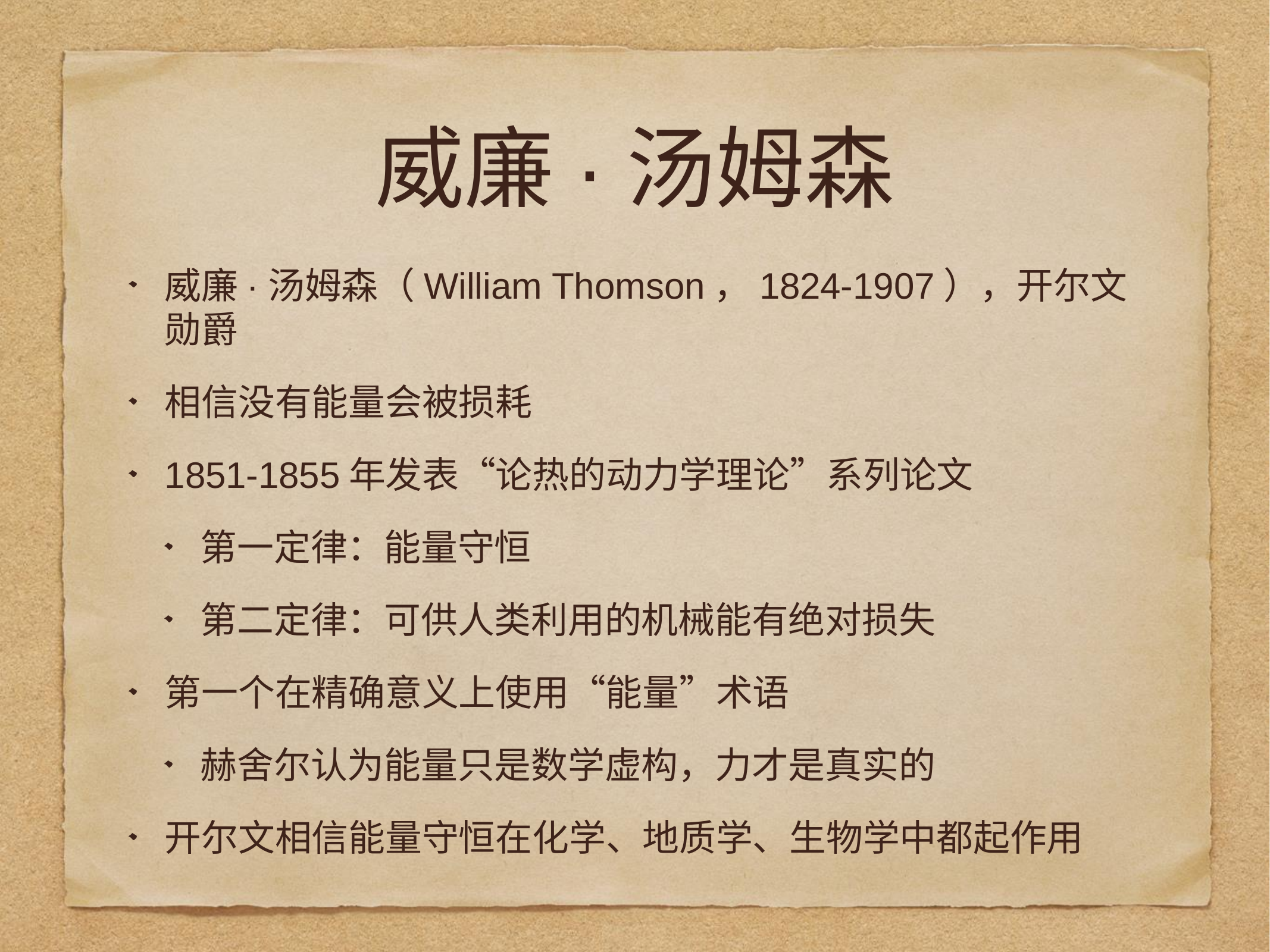

# 威廉·汤姆森
威廉·汤姆森（William Thomson，1824-1907），开尔文勋爵
相信没有能量会被损耗
1851-1855年发表“论热的动力学理论”系列论文
第一定律：能量守恒
第二定律：可供人类利用的机械能有绝对损失
第一个在精确意义上使用“能量”术语
赫舍尔认为能量只是数学虚构，力才是真实的
开尔文相信能量守恒在化学、地质学、生物学中都起作用